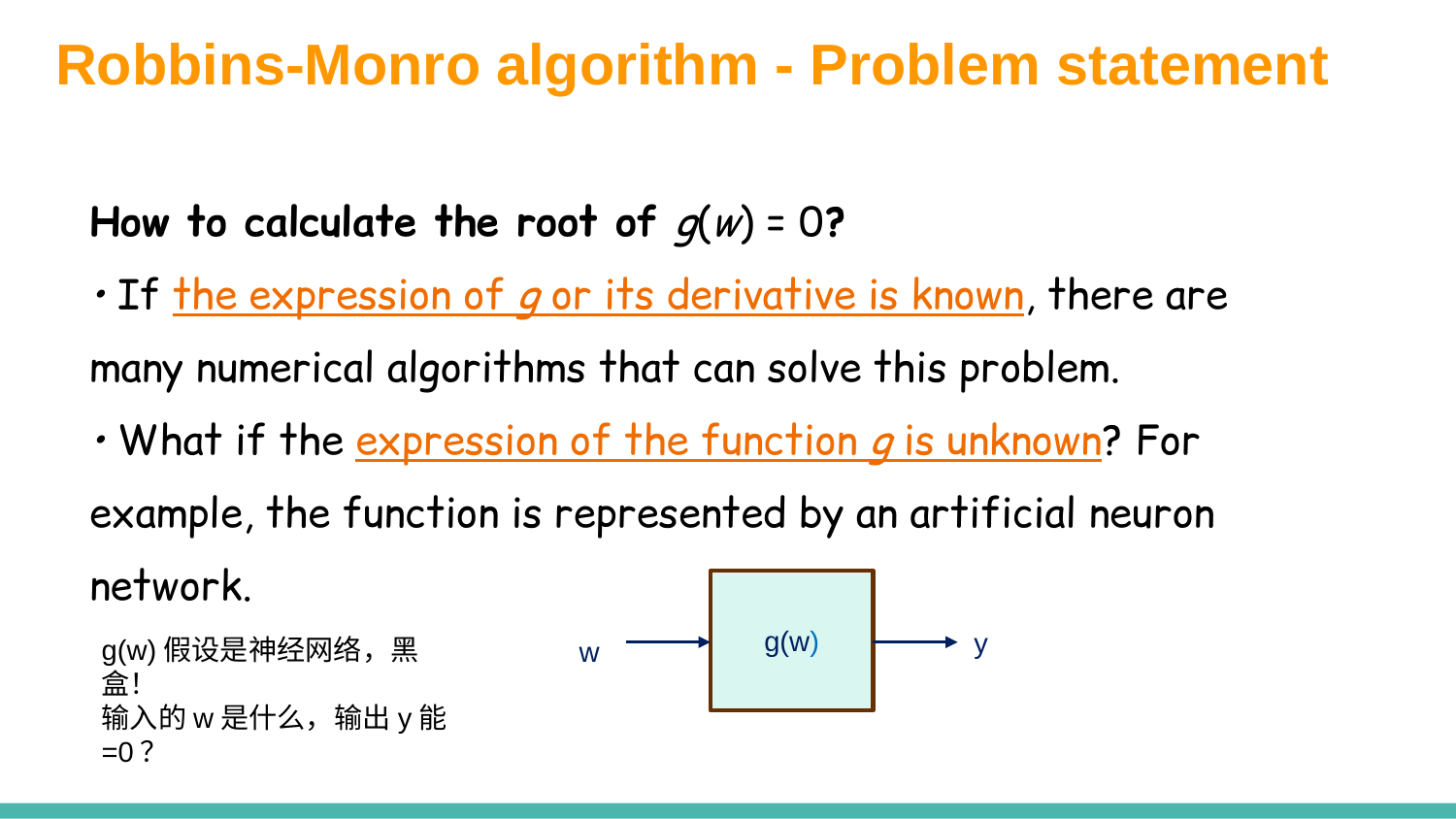

# Robbins-Monro algorithm - Problem statement
How to calculate the root of g(w) = 0?
• If the expression of g or its derivative is known, there are many numerical algorithms that can solve this problem.
• What if the expression of the function g is unknown? For example, the function is represented by an artificial neuron network.
g(w)
y
g(w)假设是神经网络，黑盒！
输入的w是什么，输出y能=0？
w